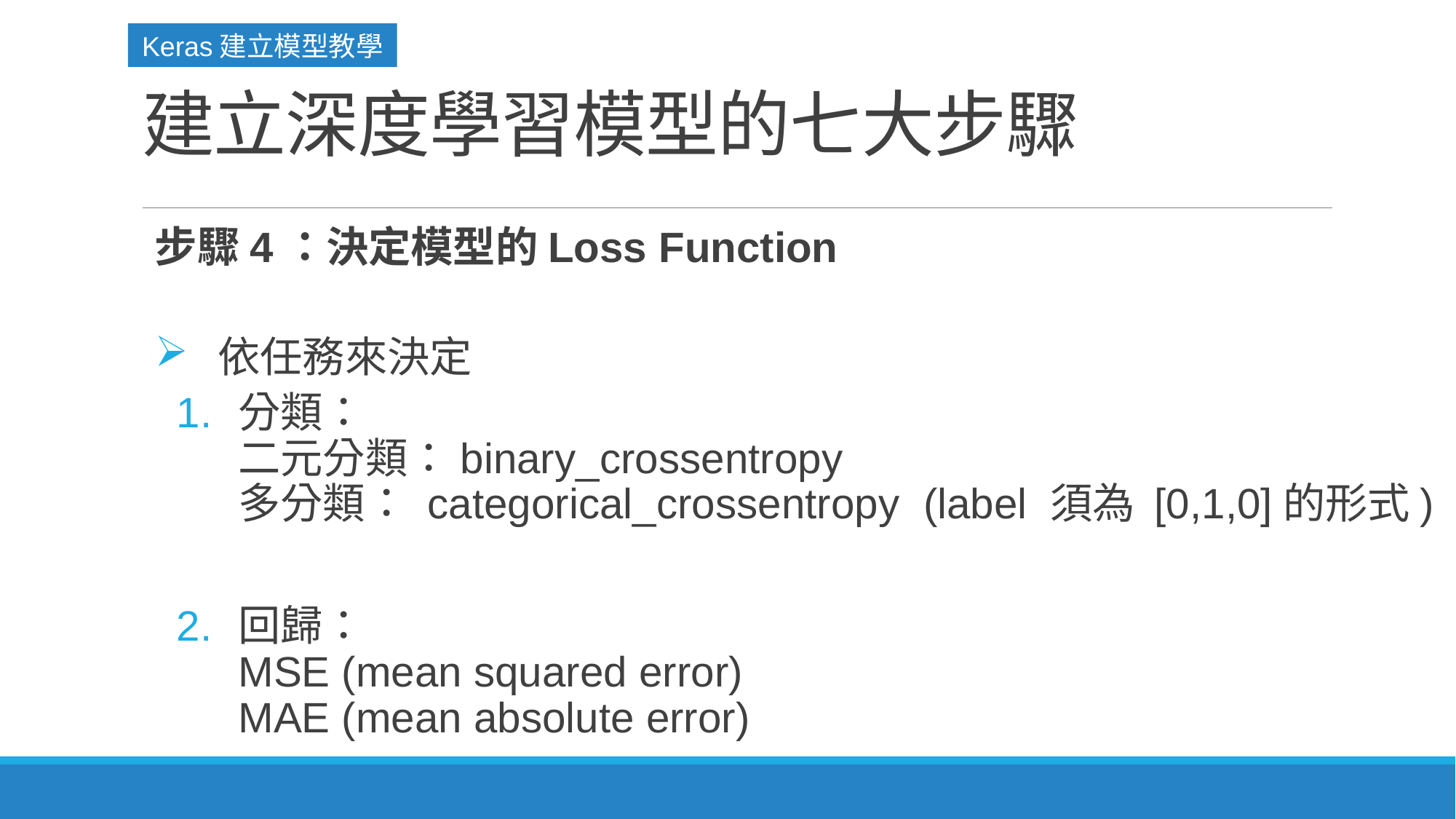

Keras建立模型教學
# 建立深度學習模型的七大步驟
步驟4：決定模型的Loss Function

  依任務來決定
分類：
二元分類：binary_crossentropy
多分類： categorical_crossentropy  (label 須為 [0,1,0]的形式)

回歸：
MSE (mean squared error)
MAE (mean absolute error)